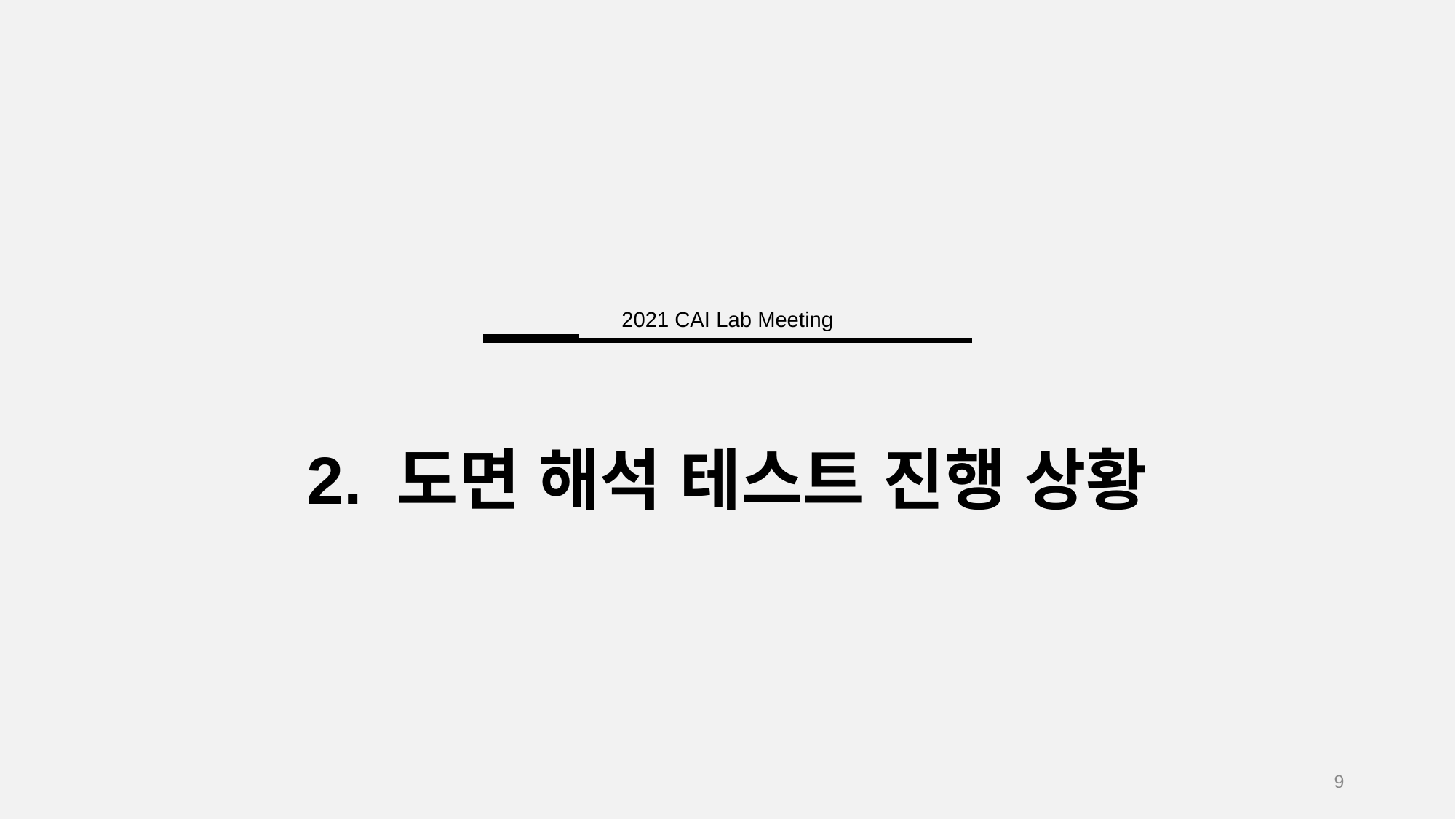

2021 CAI Lab Meeting

2. 도면 해석 테스트 진행 상황
9